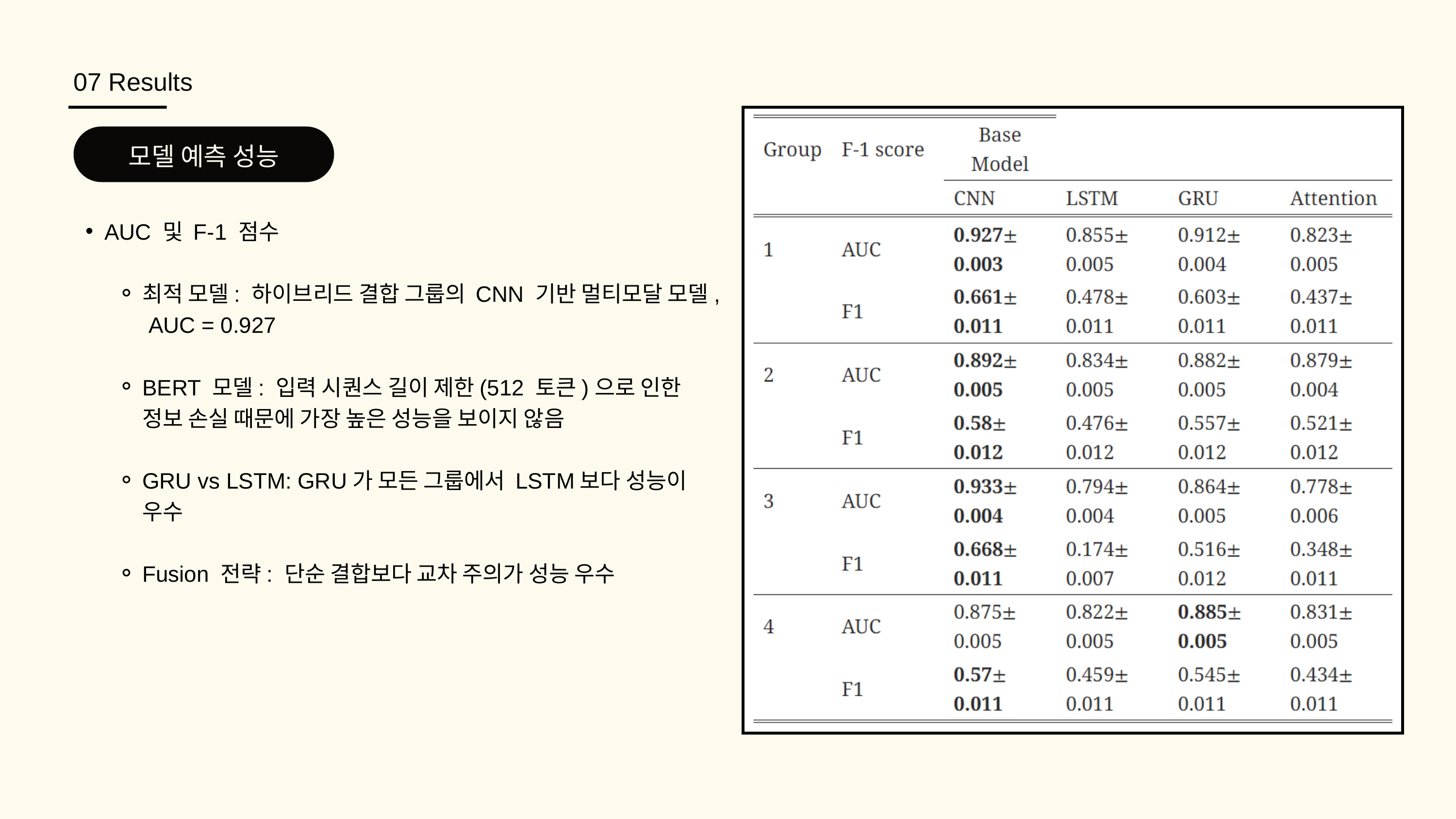

07 Results

모델 예측 성능
AUC 및 F-1 점수

최적 모델: 하이브리드 결합 그룹의 CNN 기반 멀티모달 모델, AUC = 0.927

BERT 모델: 입력 시퀀스 길이 제한(512 토큰)으로 인한 정보 손실 때문에 가장 높은 성능을 보이지 않음

GRU vs LSTM: GRU가 모든 그룹에서 LSTM보다 성능이 우수

Fusion 전략: 단순 결합보다 교차 주의가 성능 우수